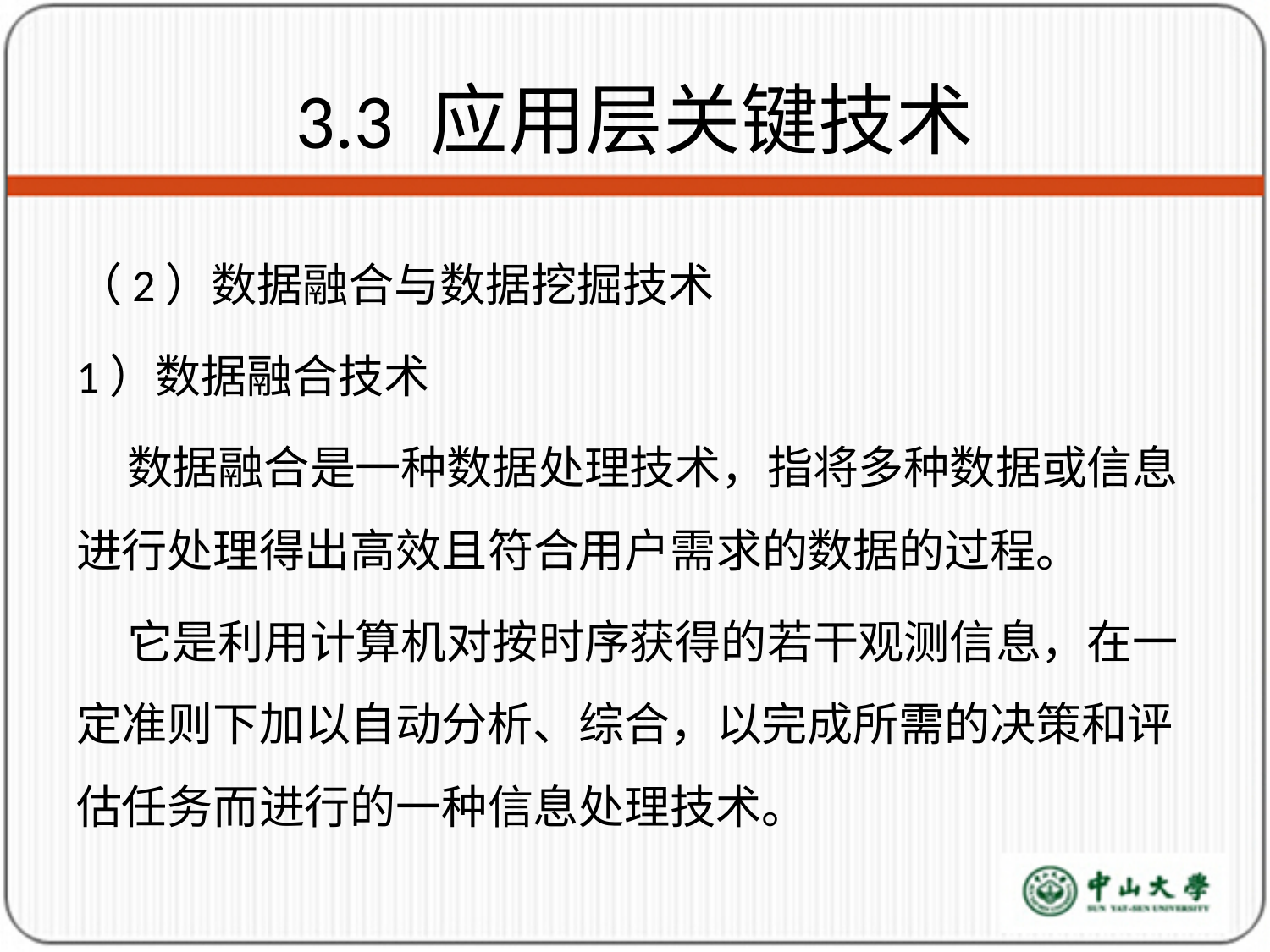

# 3.3 应用层关键技术
（2）数据融合与数据挖掘技术
1）数据融合技术
    数据融合是一种数据处理技术，指将多种数据或信息进行处理得出高效且符合用户需求的数据的过程。
    它是利用计算机对按时序获得的若干观测信息，在一定准则下加以自动分析、综合，以完成所需的决策和评估任务而进行的一种信息处理技术。